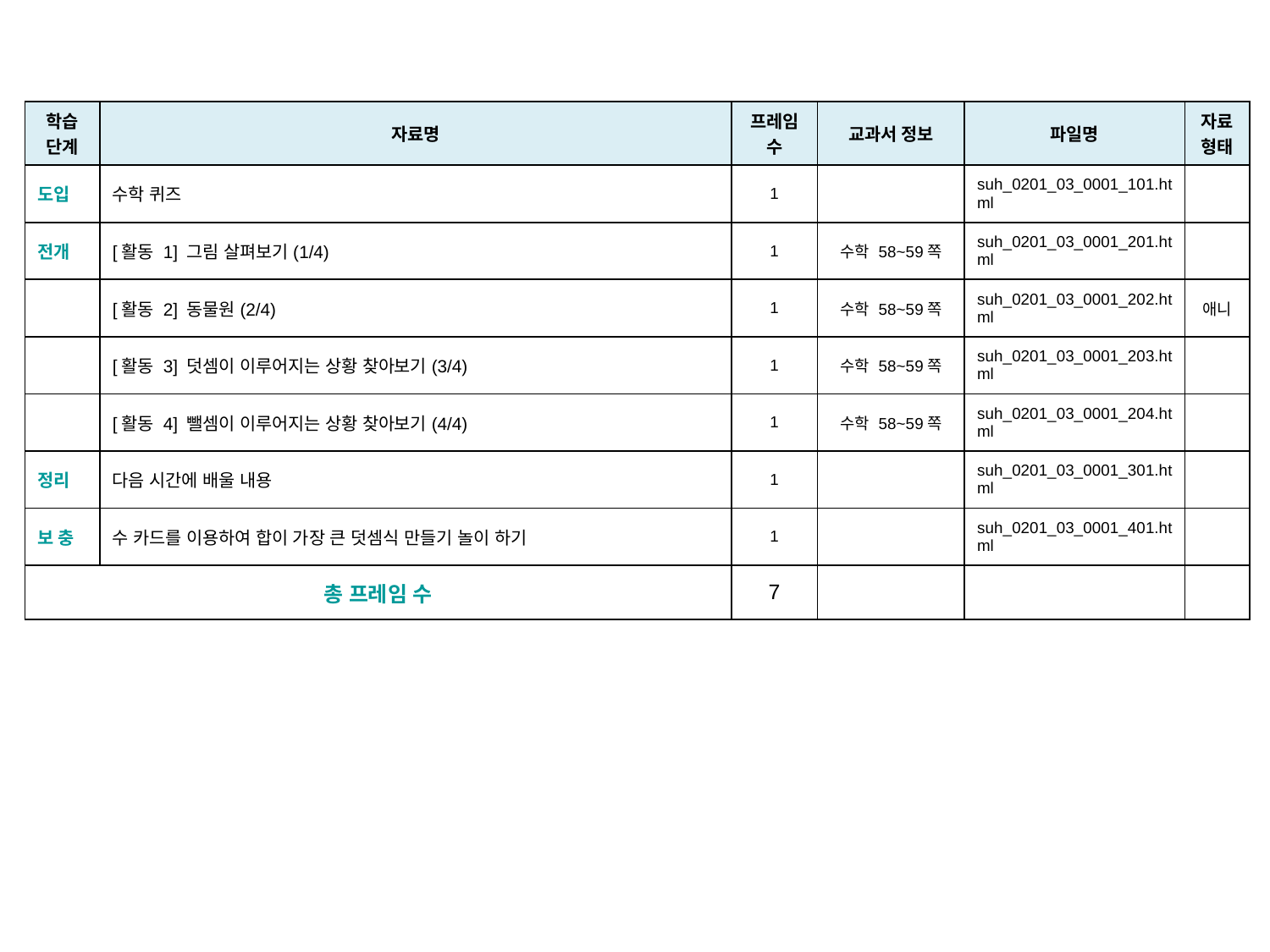

| 학습 단계 | 자료명 | 프레임 수 | 교과서 정보 | 파일명 | 자료 형태 |
| --- | --- | --- | --- | --- | --- |
| 도입 | 수학 퀴즈 | 1 |  | suh\_0201\_03\_0001\_101.html |  |
| 전개 | [활동 1] 그림 살펴보기(1/4) | 1 | 수학 58~59쪽 | suh\_0201\_03\_0001\_201.html |  |
|  | [활동 2] 동물원(2/4) | 1 | 수학 58~59쪽 | suh\_0201\_03\_0001\_202.html | 애니 |
|  | [활동 3] 덧셈이 이루어지는 상황 찾아보기(3/4) | 1 | 수학 58~59쪽 | suh\_0201\_03\_0001\_203.html |  |
|  | [활동 4] 뺄셈이 이루어지는 상황 찾아보기(4/4) | 1 | 수학 58~59쪽 | suh\_0201\_03\_0001\_204.html |  |
| 정리 | 다음 시간에 배울 내용 | 1 |  | suh\_0201\_03\_0001\_301.html |  |
| 보 충 | 수 카드를 이용하여 합이 가장 큰 덧셈식 만들기 놀이 하기 | 1 |  | suh\_0201\_03\_0001\_401.html |  |
| 총 프레임 수 |  | 7 |  |  |  |